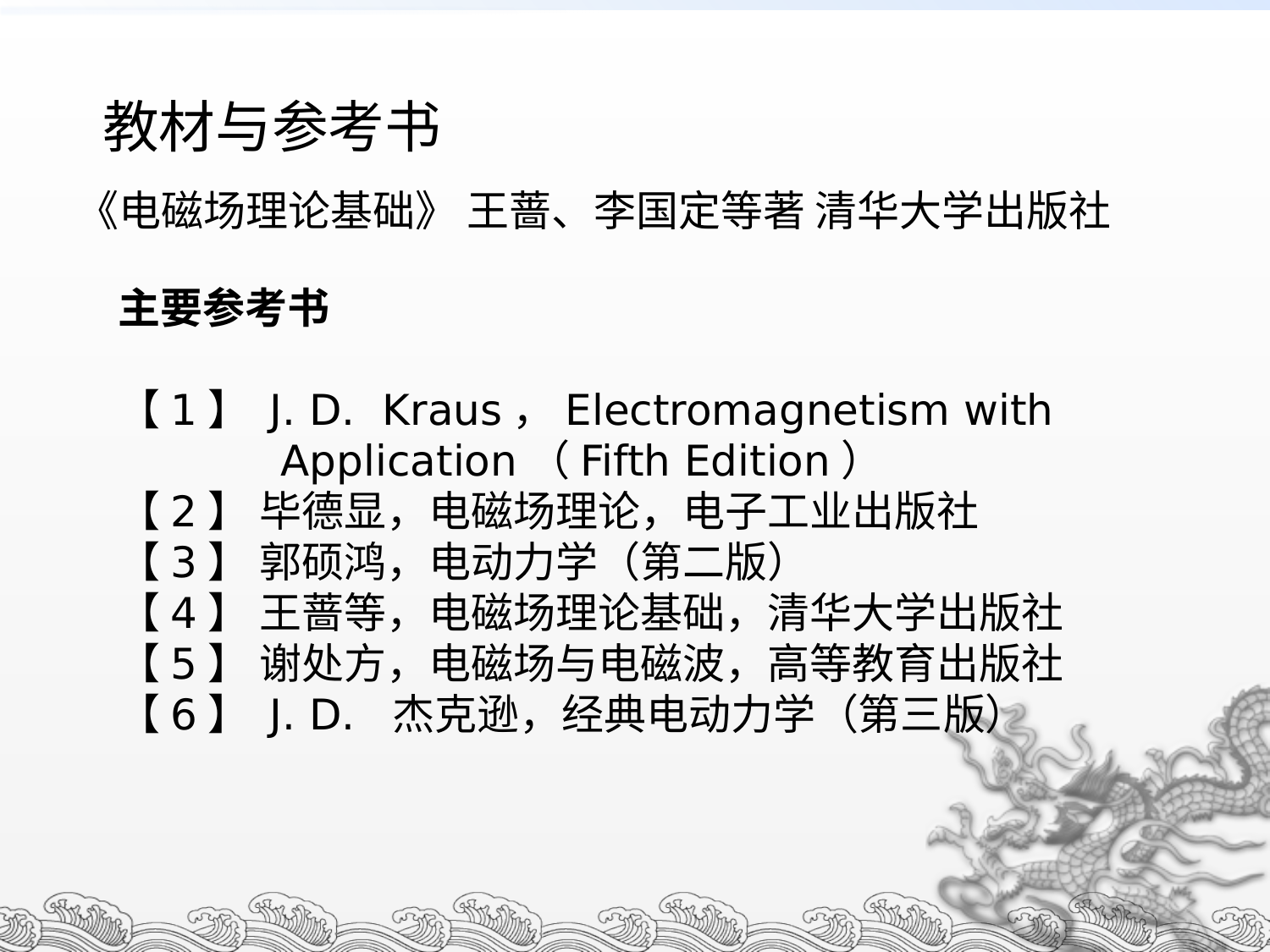

教材与参考书
《电磁场理论基础》 王蔷、李国定等著 清华大学出版社
主要参考书

【1】 J. D.  Kraus，Electromagnetism with
            Application（Fifth Edition）
【2】 毕德显，电磁场理论，电子工业出版社
【3】 郭硕鸿，电动力学（第二版）
【4】 王蔷等，电磁场理论基础，清华大学出版社
【5】 谢处方，电磁场与电磁波，高等教育出版社
【6】 J. D.  杰克逊，经典电动力学（第三版）